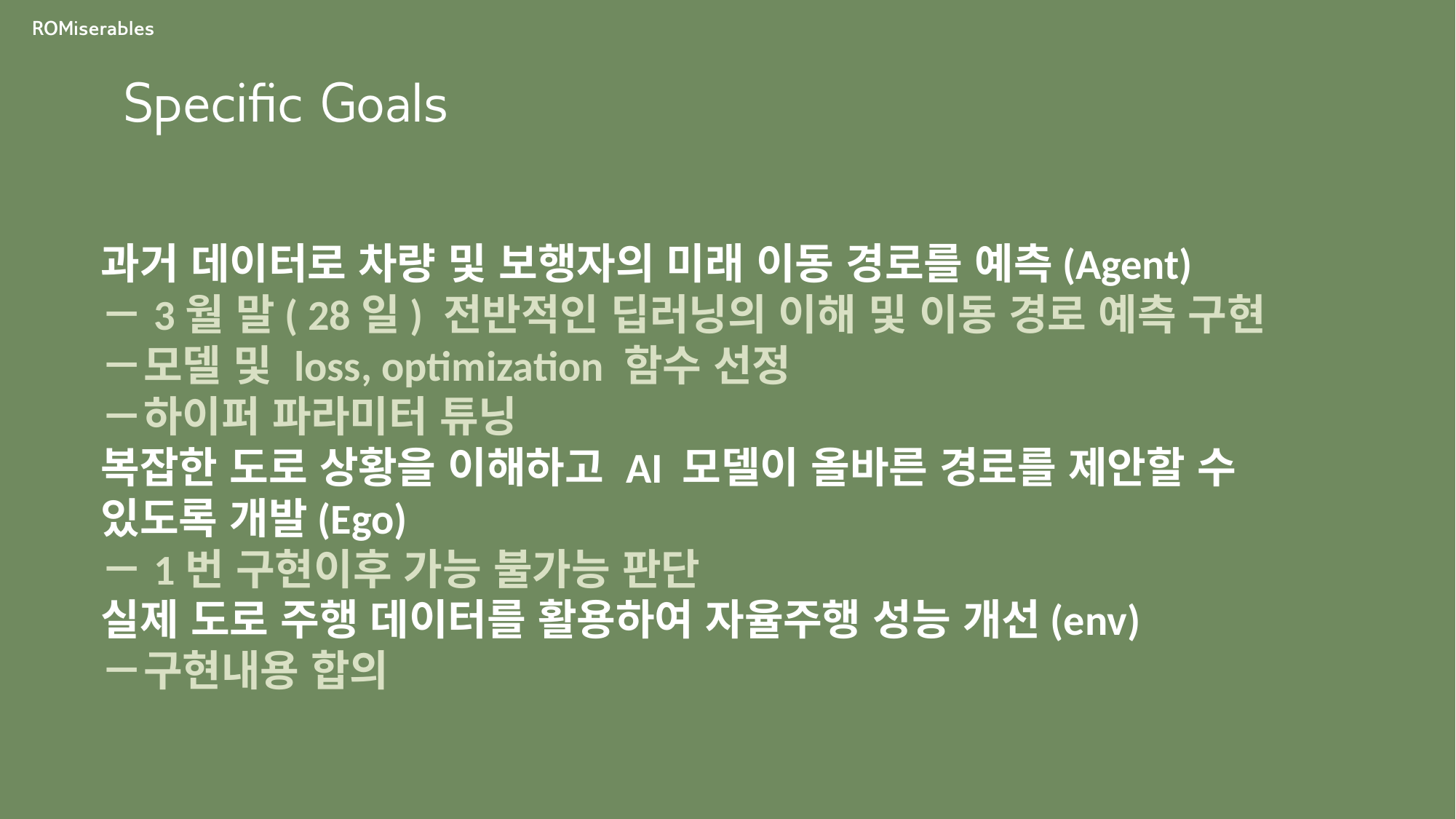

ROMiserables
Specific Goals
과거 데이터로 차량 및 보행자의 미래 이동 경로를 예측(Agent)
－3월 말( 28일) 전반적인 딥러닝의 이해 및 이동 경로 예측 구현
－모델 및 loss, optimization 함수 선정
－하이퍼 파라미터 튜닝
복잡한 도로 상황을 이해하고 AI 모델이 올바른 경로를 제안할 수 있도록 개발(Ego)
－1번 구현이후 가능 불가능 판단
실제 도로 주행 데이터를 활용하여 자율주행 성능 개선(env)
－구현내용 합의